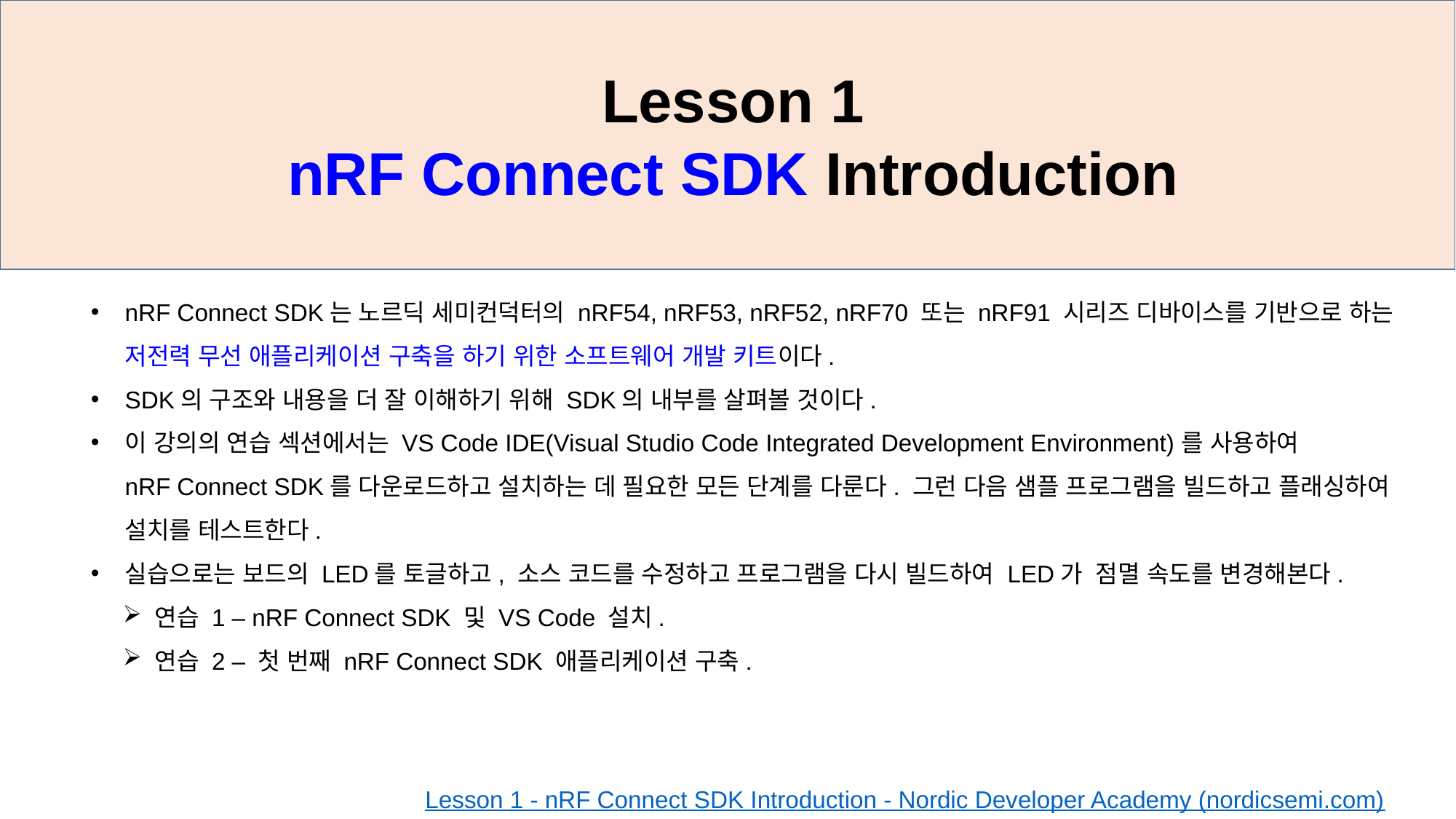

Lesson 1
nRF Connect SDK Introduction
nRF Connect SDK는 노르딕 세미컨덕터의 nRF54, nRF53, nRF52, nRF70 또는 nRF91 시리즈 디바이스를 기반으로 하는 저전력 무선 애플리케이션 구축을 하기 위한 소프트웨어 개발 키트이다.
SDK의 구조와 내용을 더 잘 이해하기 위해 SDK의 내부를 살펴볼 것이다.
이 강의의 연습 섹션에서는 VS Code IDE(Visual Studio Code Integrated Development Environment)를 사용하여
nRF Connect SDK를 다운로드하고 설치하는 데 필요한 모든 단계를 다룬다. 그런 다음 샘플 프로그램을 빌드하고 플래싱하여 설치를 테스트한다.
실습으로는 보드의 LED를 토글하고, 소스 코드를 수정하고 프로그램을 다시 빌드하여 LED가  점멸 속도를 변경해본다.
연습 1 – nRF Connect SDK 및 VS Code 설치.
연습 2 – 첫 번째 nRF Connect SDK 애플리케이션 구축.

Lesson 1 - nRF Connect SDK Introduction - Nordic Developer Academy (nordicsemi.com)